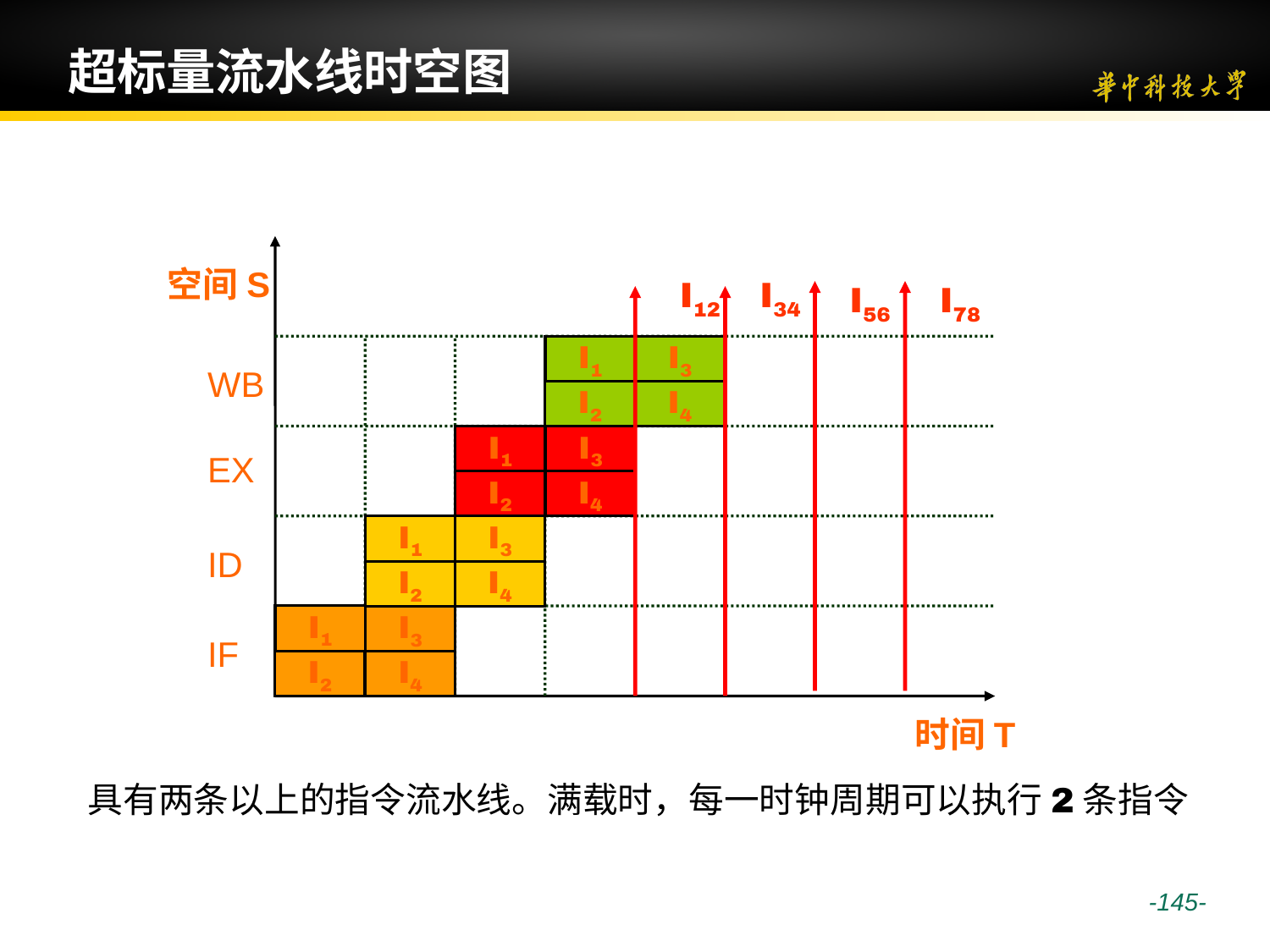

# 超标量流水线时空图

空间S
I12
I34
I56
I78

I1
I3

WB
I2
I4

I1
I3
EX
I2
I4

I1
I3
ID
I2
I4

I1
I3
IF
I2
I4

时间T
 具有两条以上的指令流水线。满载时，每一时钟周期可以执行2条指令
 -145-